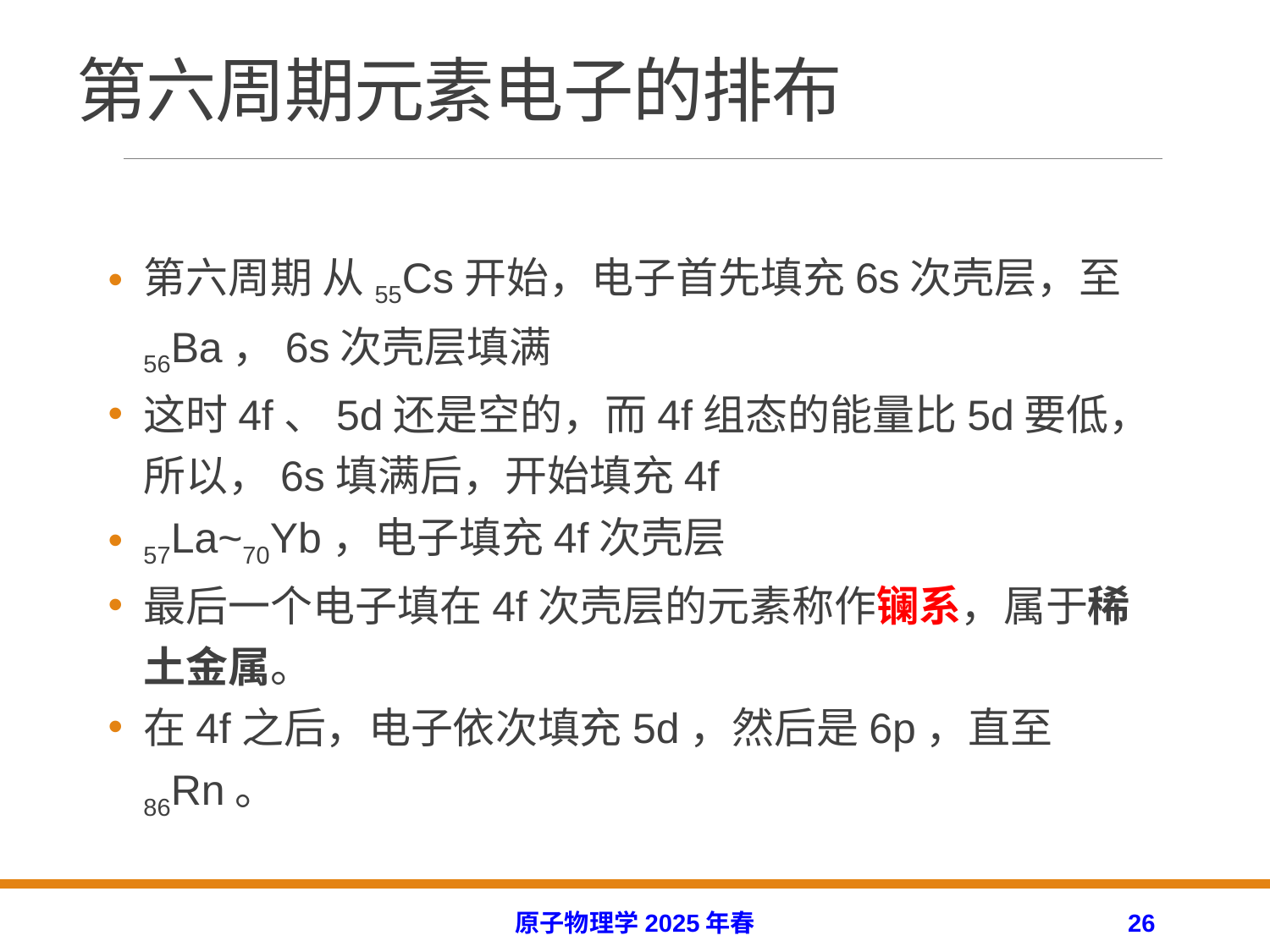

# 第六周期元素电子的排布
第六周期 从55Cs开始，电子首先填充6s次壳层，至56Ba，6s次壳层填满
这时4f、5d还是空的，而4f组态的能量比5d要低，所以，6s填满后，开始填充4f
57La~70Yb，电子填充4f次壳层
最后一个电子填在4f次壳层的元素称作镧系，属于稀土金属。
在4f之后，电子依次填充5d，然后是6p，直至86Rn。
原子物理学2025年春
26